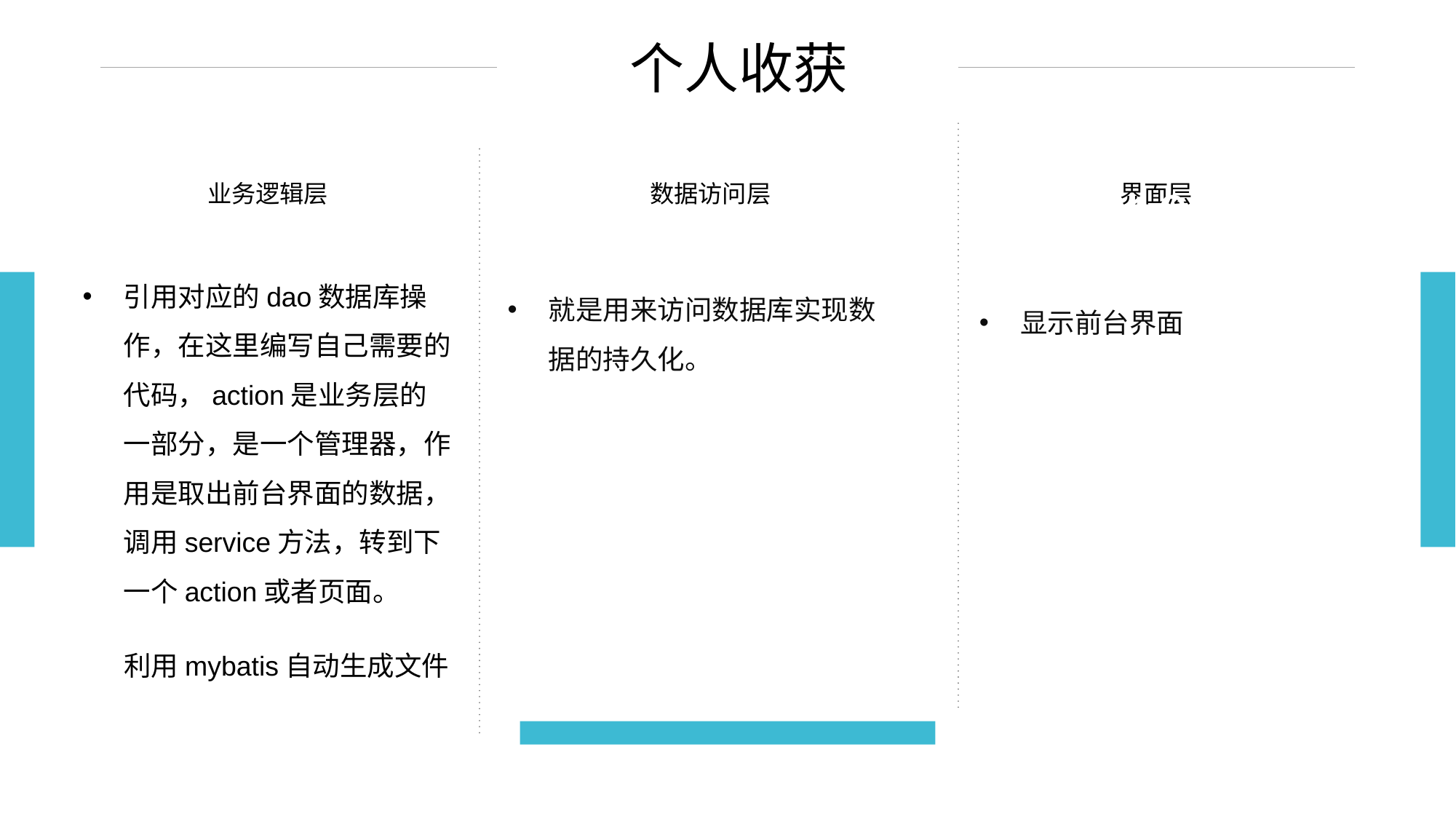

个人收获

界面层
数据访问层
业务逻辑层
10%
引用对应的dao数据库操作，在这里编写自己需要的代码，action是业务层的一部分，是一个管理器，作用是取出前台界面的数据，调用service方法，转到下一个action或者页面。
就是用来访问数据库实现数据的持久化。
显示前台界面
利用mybatis自动生成文件